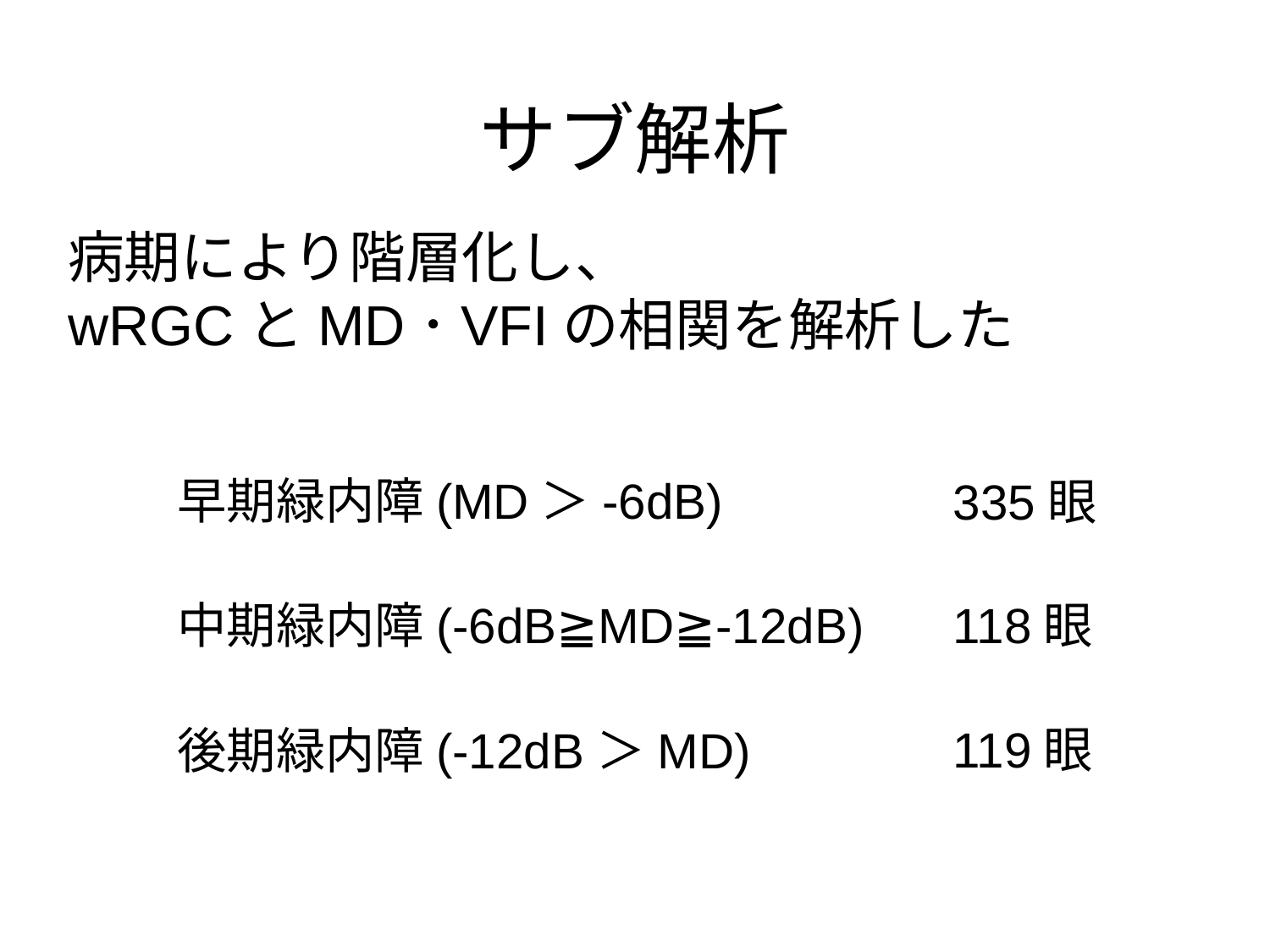

# サブ解析
病期により階層化し、
wRGCとMD･VFIの相関を解析した
早期緑内障(MD＞-6dB)
335眼
118眼
中期緑内障(-6dB≧MD≧-12dB)
119眼
後期緑内障(-12dB＞MD)